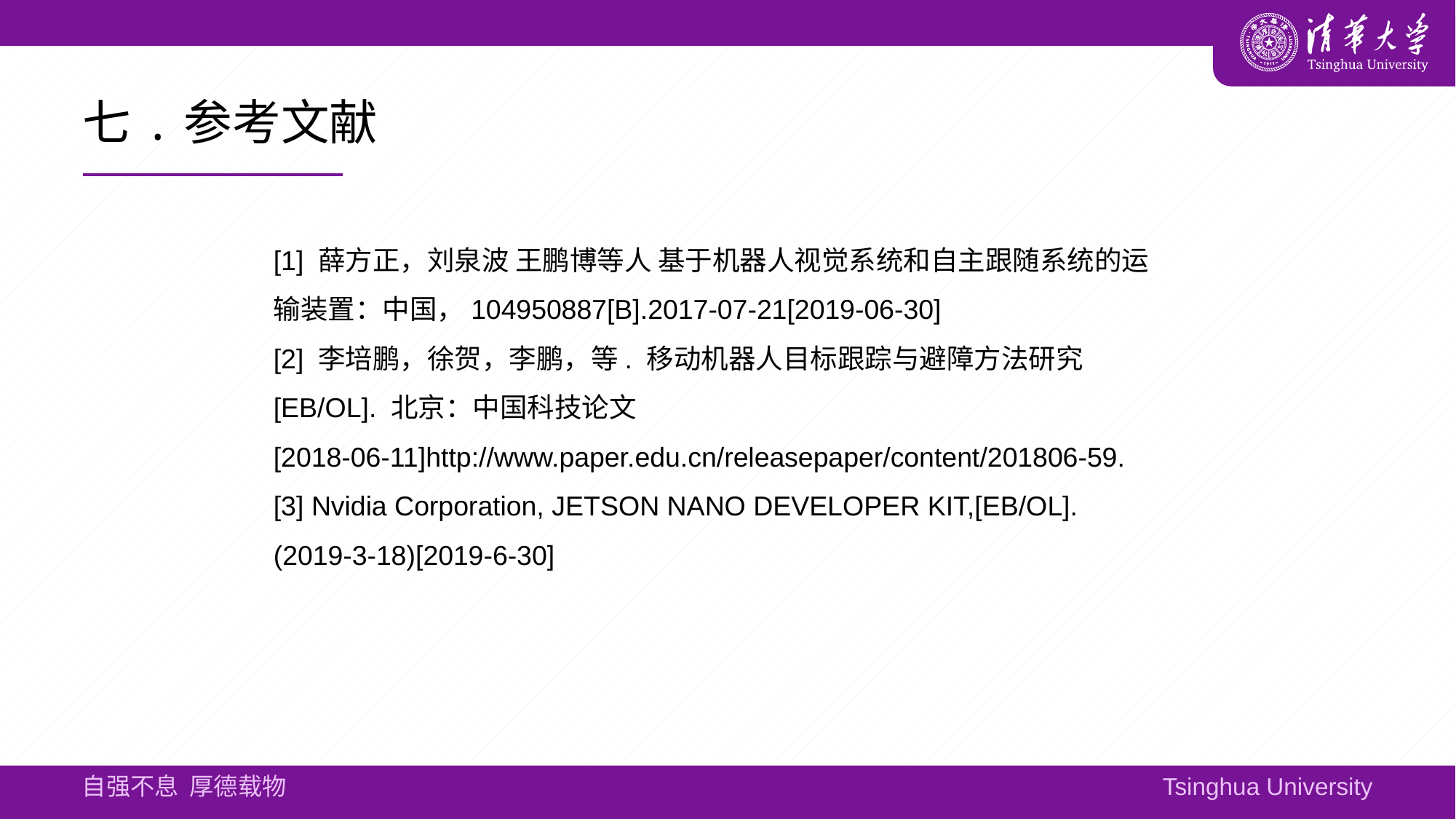

# 七.参考文献
[1] 薛方正，刘泉波 王鹏博等人 基于机器人视觉系统和自主跟随系统的运输装置：中国，104950887[B].2017-07-21[2019-06-30]
[2] 李培鹏，徐贺，李鹏，等. 移动机器人目标跟踪与避障方法研究[EB/OL]. 北京：中国科技论文 [2018-06-11]http://www.paper.edu.cn/releasepaper/content/201806-59.
[3] Nvidia Corporation, JETSON NANO DEVELOPER KIT,[EB/OL]. (2019-3-18)[2019-6-30]